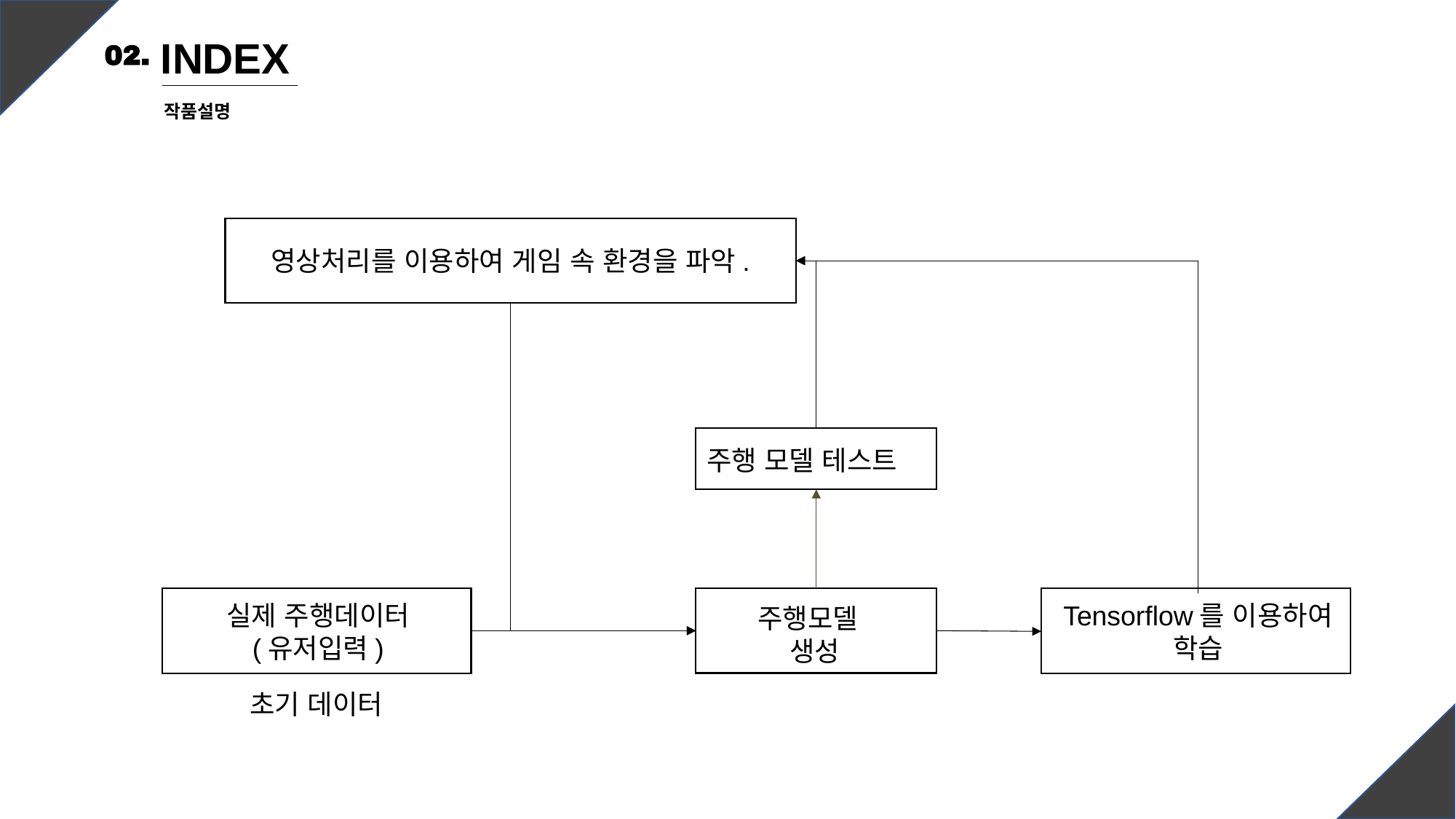

INDEX
02.
작품설명

영상처리를 이용하여 게임 속 환경을 파악.

주행 모델 테스트

실제 주행데이터
(유저입력)
Tensorflow를 이용하여 학습
주행모델
 생성
초기 데이터